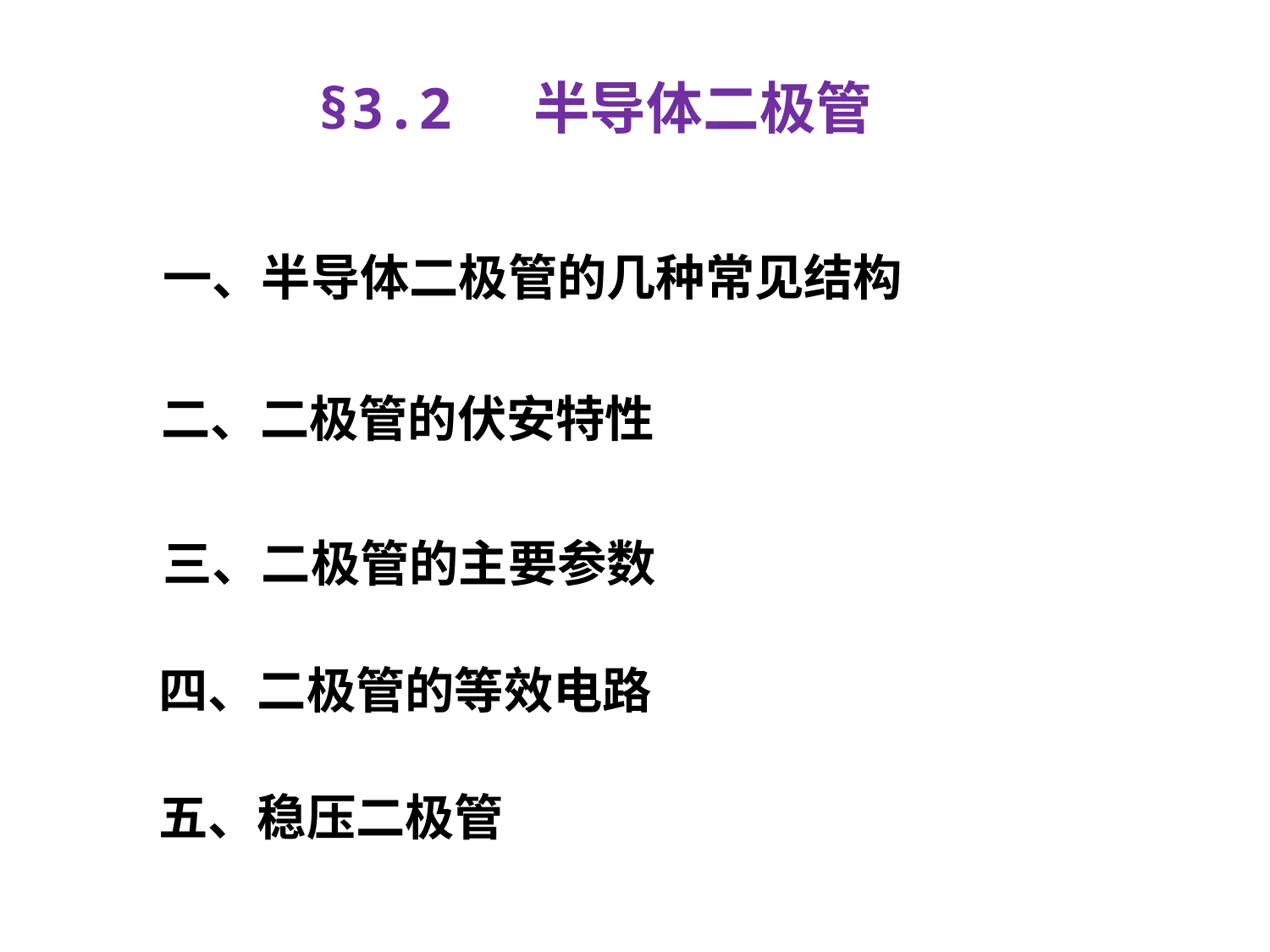

# §3.2  半导体二极管
一、半导体二极管的几种常见结构
二、二极管的伏安特性
三、二极管的主要参数
四、二极管的等效电路
五、稳压二极管